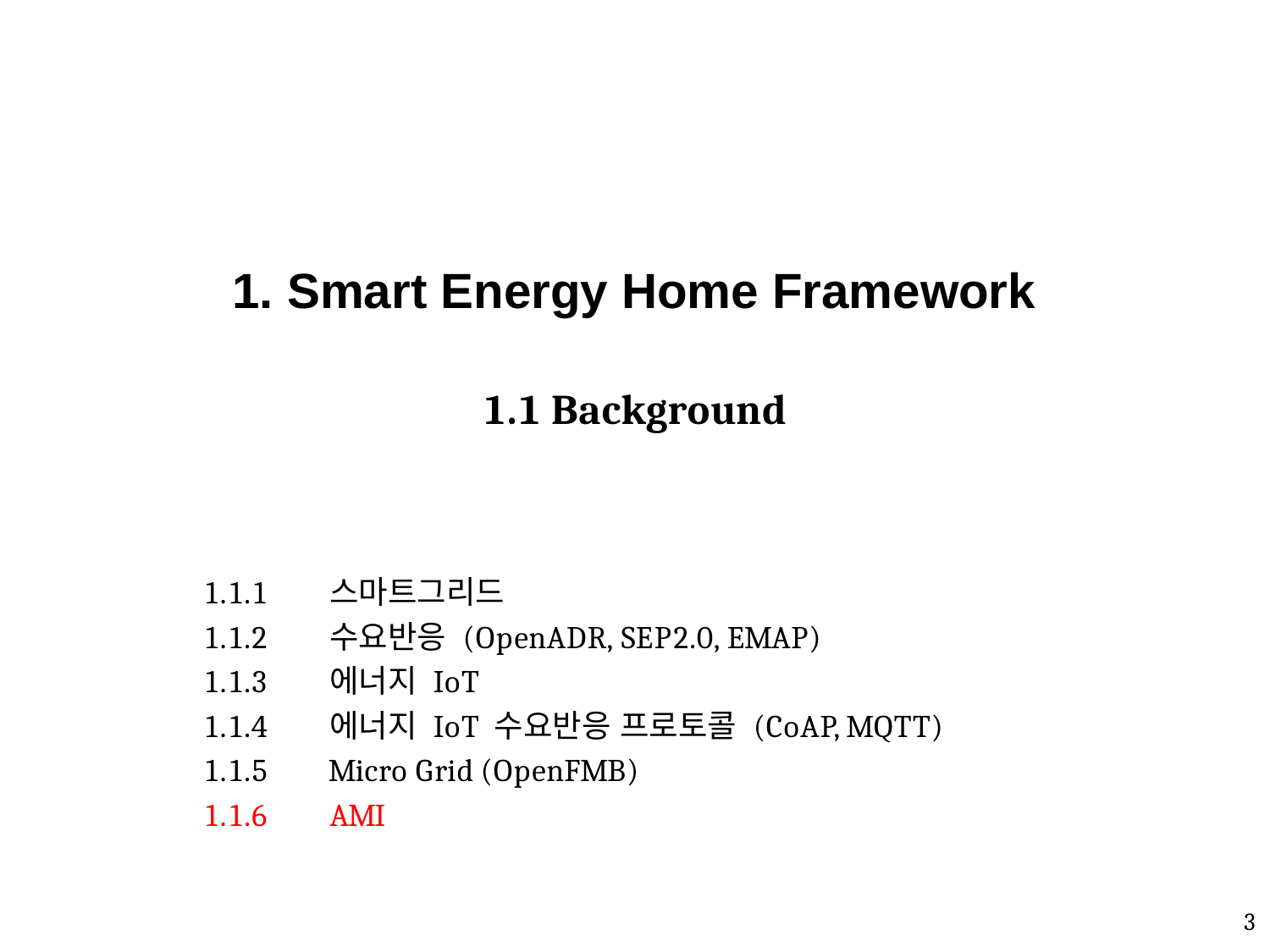

# 1. Smart Energy Home Framework
1.1 Background

1.1.1	스마트그리드
1.1.2 	수요반응 (OpenADR, SEP2.0, EMAP)
1.1.3 	에너지 IoT
1.1.4 	에너지 IoT 수요반응 프로토콜 (CoAP, MQTT)
1.1.5 	Micro Grid (OpenFMB)
1.1.6 	AMI
3